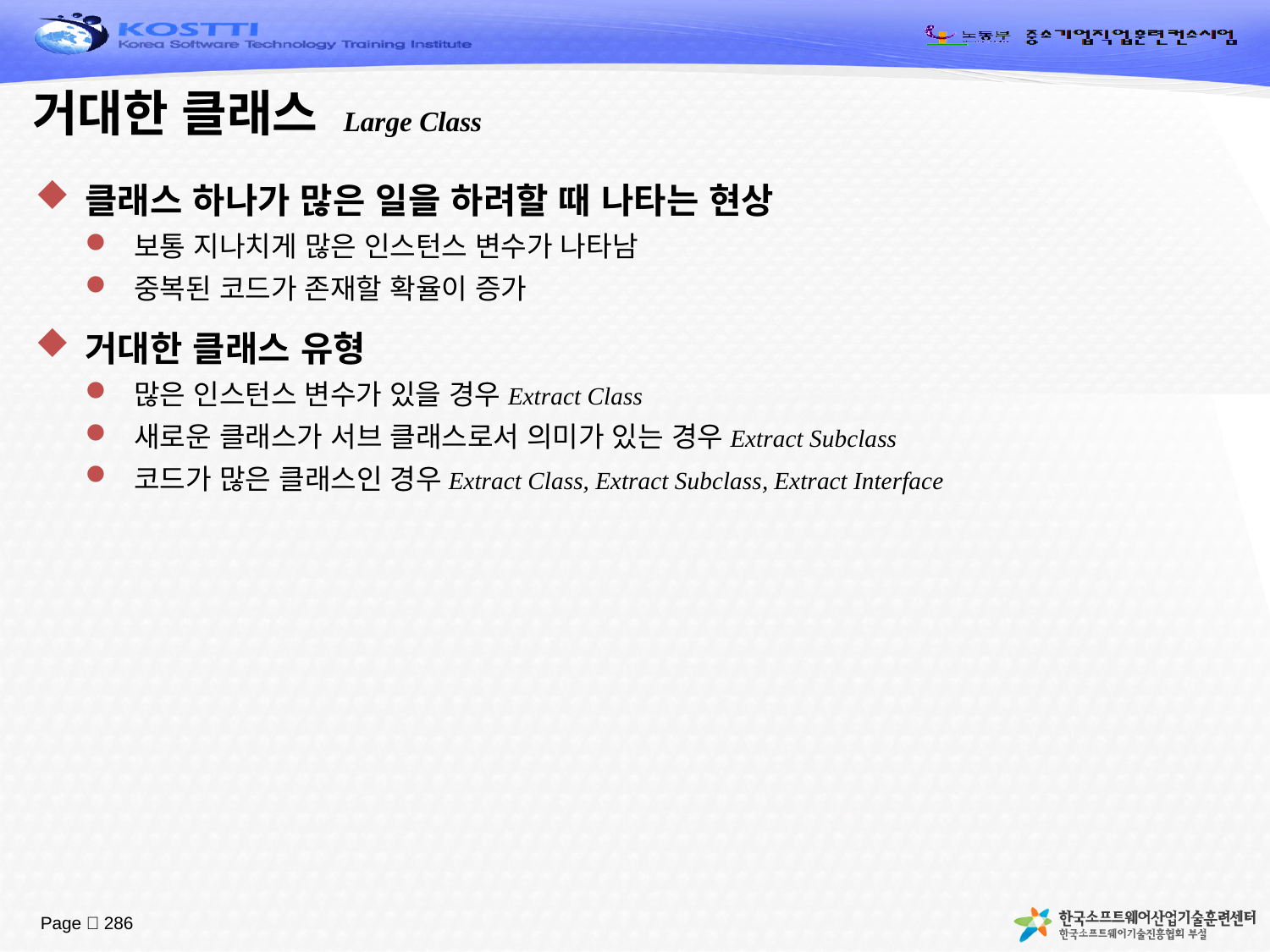

# 거대한 클래스 Large Class
클래스 하나가 많은 일을 하려할 때 나타는 현상
보통 지나치게 많은 인스턴스 변수가 나타남
중복된 코드가 존재할 확율이 증가
거대한 클래스 유형
많은 인스턴스 변수가 있을 경우Extract Class
새로운 클래스가 서브 클래스로서 의미가 있는 경우Extract Subclass
코드가 많은 클래스인 경우Extract Class, Extract Subclass, Extract Interface